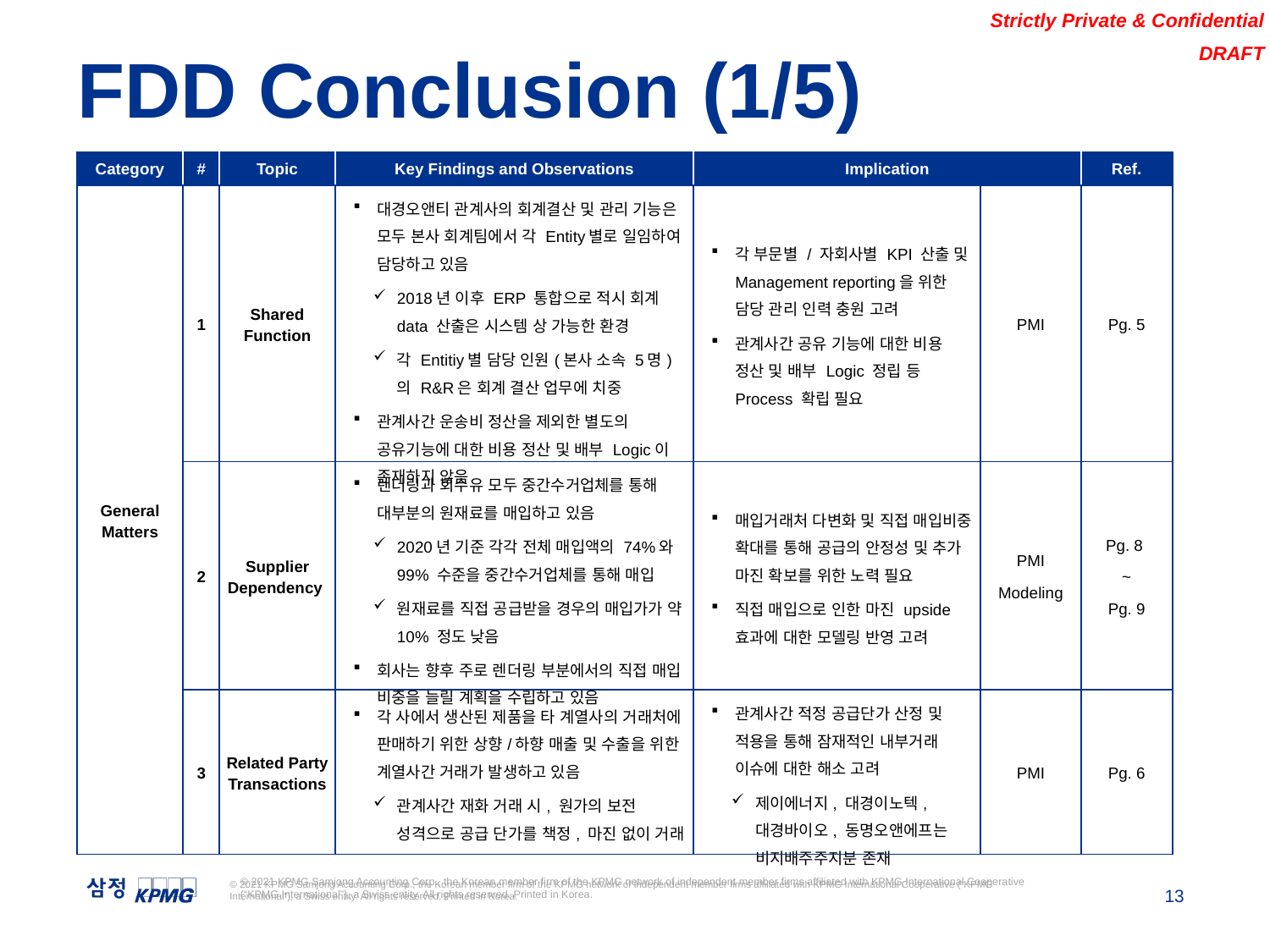

FDD Conclusion (1/5)
| Category | # | Topic | Key Findings and Observations | Implication |  | Ref. |
| --- | --- | --- | --- | --- | --- | --- |
| General Matters | 1 | Shared Function | 대경오앤티 관계사의 회계결산 및 관리 기능은 모두 본사 회계팀에서 각 Entity별로 일임하여 담당하고 있음 2018년 이후 ERP 통합으로 적시 회계 data 산출은 시스템 상 가능한 환경 각 Entitiy별 담당 인원(본사 소속 5명)의 R&R은 회계 결산 업무에 치중 관계사간 운송비 정산을 제외한 별도의 공유기능에 대한 비용 정산 및 배부 Logic이 존재하지 않음 | 각 부문별 / 자회사별 KPI 산출 및 Management reporting을 위한 담당 관리 인력 충원 고려 관계사간 공유 기능에 대한 비용 정산 및 배부 Logic 정립 등 Process 확립 필요 | PMI | Pg. 5 |
|  | 2 | Supplier Dependency | 렌더링과 회수유 모두 중간수거업체를 통해 대부분의 원재료를 매입하고 있음 2020년 기준 각각 전체 매입액의 74%와 99% 수준을 중간수거업체를 통해 매입 원재료를 직접 공급받을 경우의 매입가가 약 10% 정도 낮음 회사는 향후 주로 렌더링 부분에서의 직접 매입 비중을 늘릴 계획을 수립하고 있음 | 매입거래처 다변화 및 직접 매입비중 확대를 통해 공급의 안정성 및 추가 마진 확보를 위한 노력 필요 직접 매입으로 인한 마진 upside 효과에 대한 모델링 반영 고려 | PMI Modeling | Pg. 8 ~ Pg. 9 |
|  | 3 | Related Party Transactions | 각 사에서 생산된 제품을 타 계열사의 거래처에 판매하기 위한 상향/하향 매출 및 수출을 위한 계열사간 거래가 발생하고 있음 관계사간 재화 거래 시, 원가의 보전 성격으로 공급 단가를 책정, 마진 없이 거래 | 관계사간 적정 공급단가 산정 및 적용을 통해 잠재적인 내부거래 이슈에 대한 해소 고려 제이에너지, 대경이노텍, 대경바이오, 동명오앤에프는 비지배주주지분 존재 | PMI | Pg. 6 |